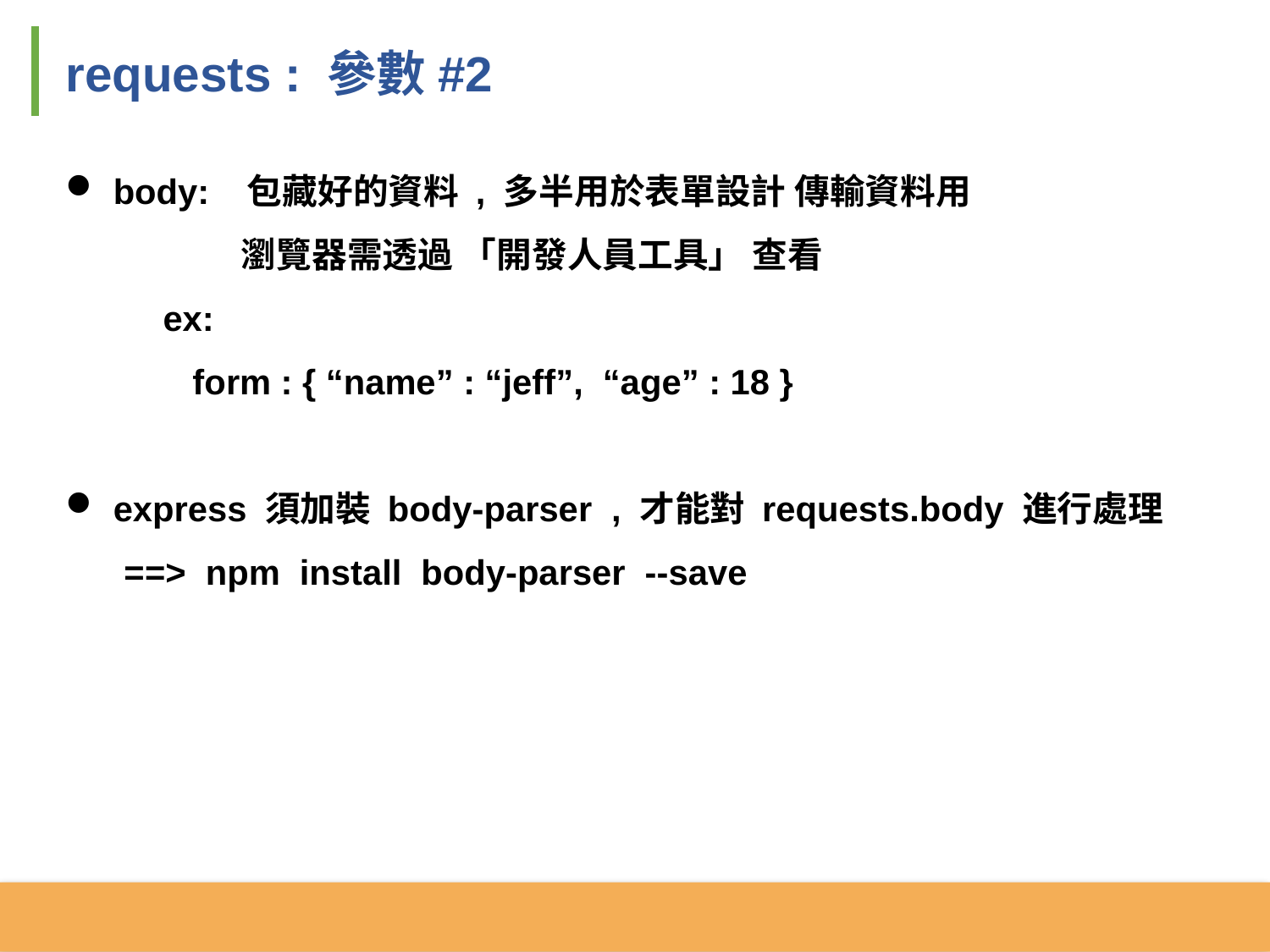

requests : 參數#2
body:   包藏好的資料 , 多半用於表單設計 傳輸資料用
  	     瀏覽器需透過 「開發人員工具」 查看
          ex:
	form : { “name” : “jeff”,  “age” : 18 }

express 須加裝 body-parser  , 才能對 requests.body 進行處理
      ==>  npm  install  body-parser  --save